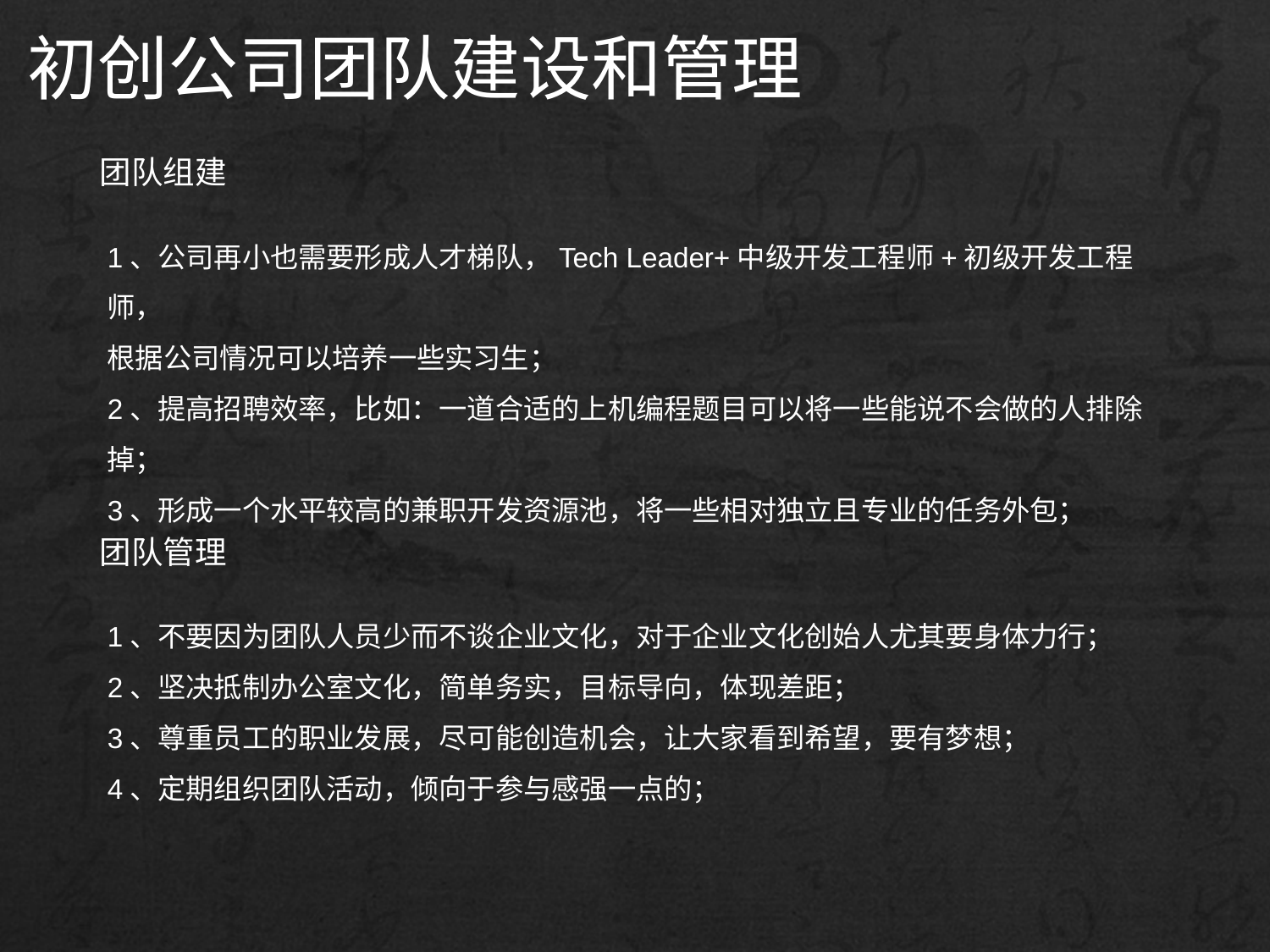

初创公司团队建设和管理
团队组建
1、公司再小也需要形成人才梯队，Tech Leader+中级开发工程师+初级开发工程师，
根据公司情况可以培养一些实习生；
2、提高招聘效率，比如：一道合适的上机编程题目可以将一些能说不会做的人排除掉；
3、形成一个水平较高的兼职开发资源池，将一些相对独立且专业的任务外包；
团队管理
1、不要因为团队人员少而不谈企业文化，对于企业文化创始人尤其要身体力行；
2、坚决抵制办公室文化，简单务实，目标导向，体现差距；
3、尊重员工的职业发展，尽可能创造机会，让大家看到希望，要有梦想；
4、定期组织团队活动，倾向于参与感强一点的；